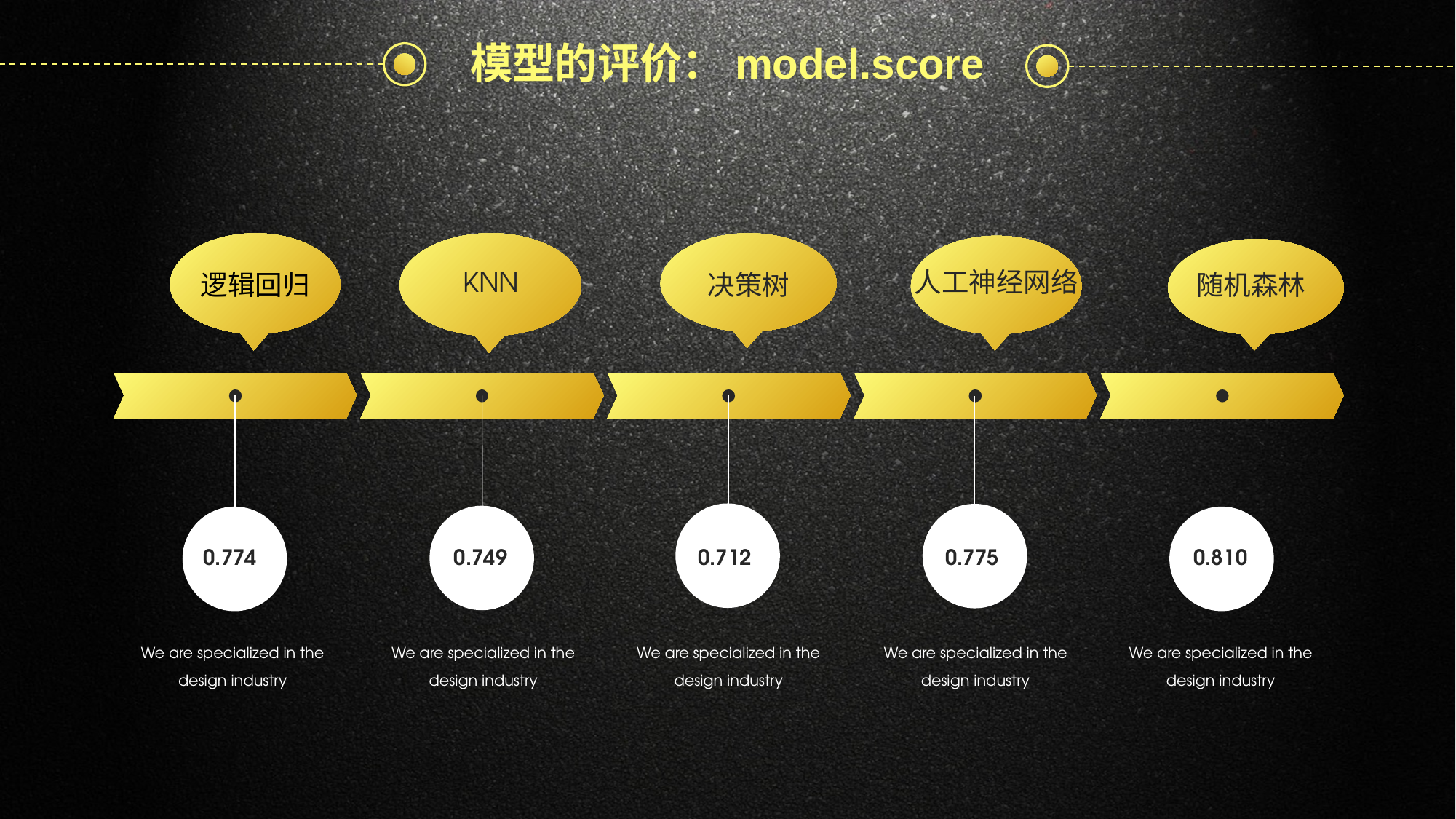

模型的评价：model.score

逻辑回归

0.774
We are specialized in the design industry

KNN

0.749
We are specialized in the design industry

决策树

0.712
We are specialized in the design industry

人工神经网络

0.775
We are specialized in the design industry

随机森林

0.810
We are specialized in the design industry